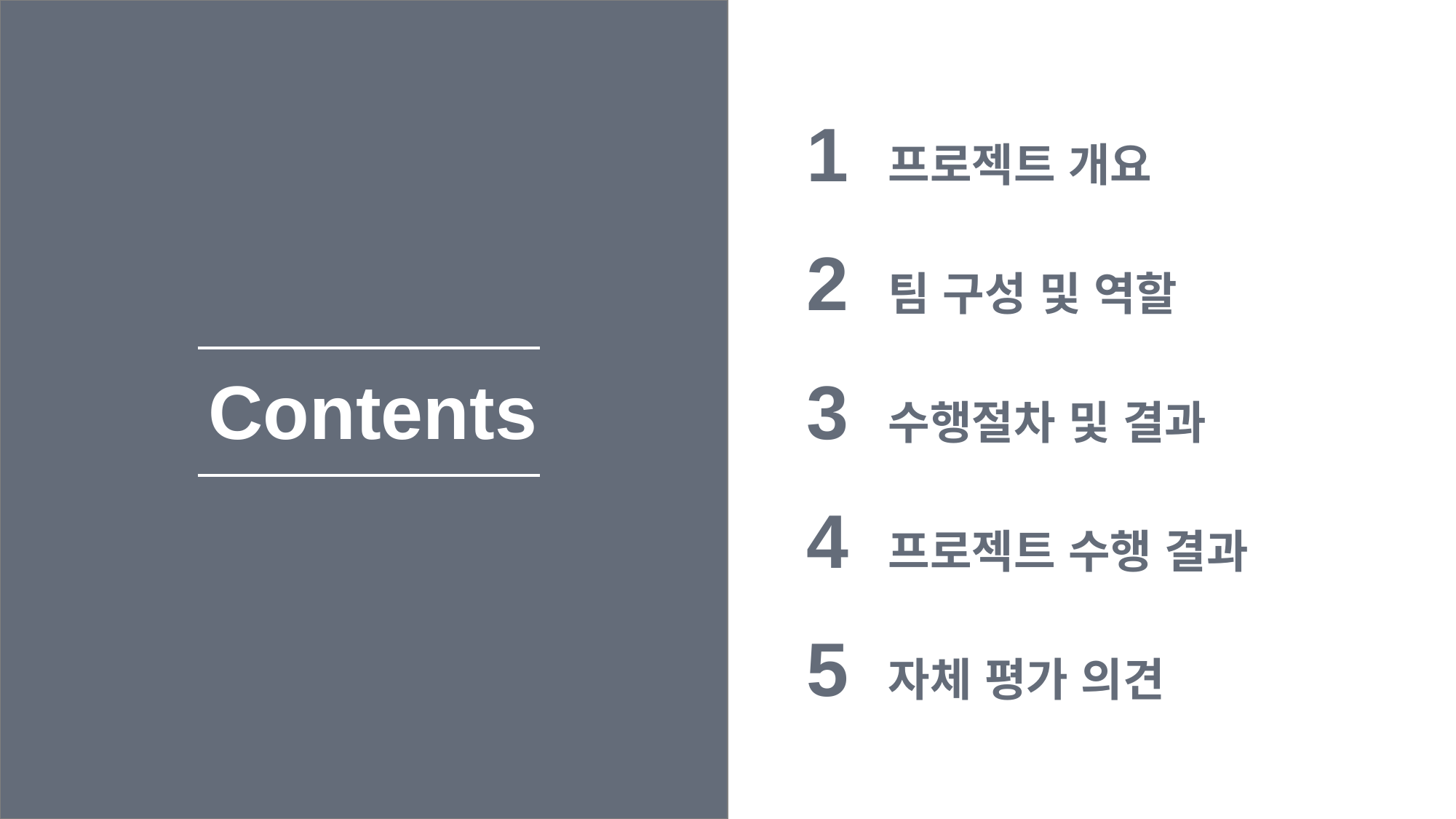

1 프로젝트 개요
2 팀 구성 및 역할
3 수행절차 및 결과
4 프로젝트 수행 결과
5 자체 평가 의견
Contents